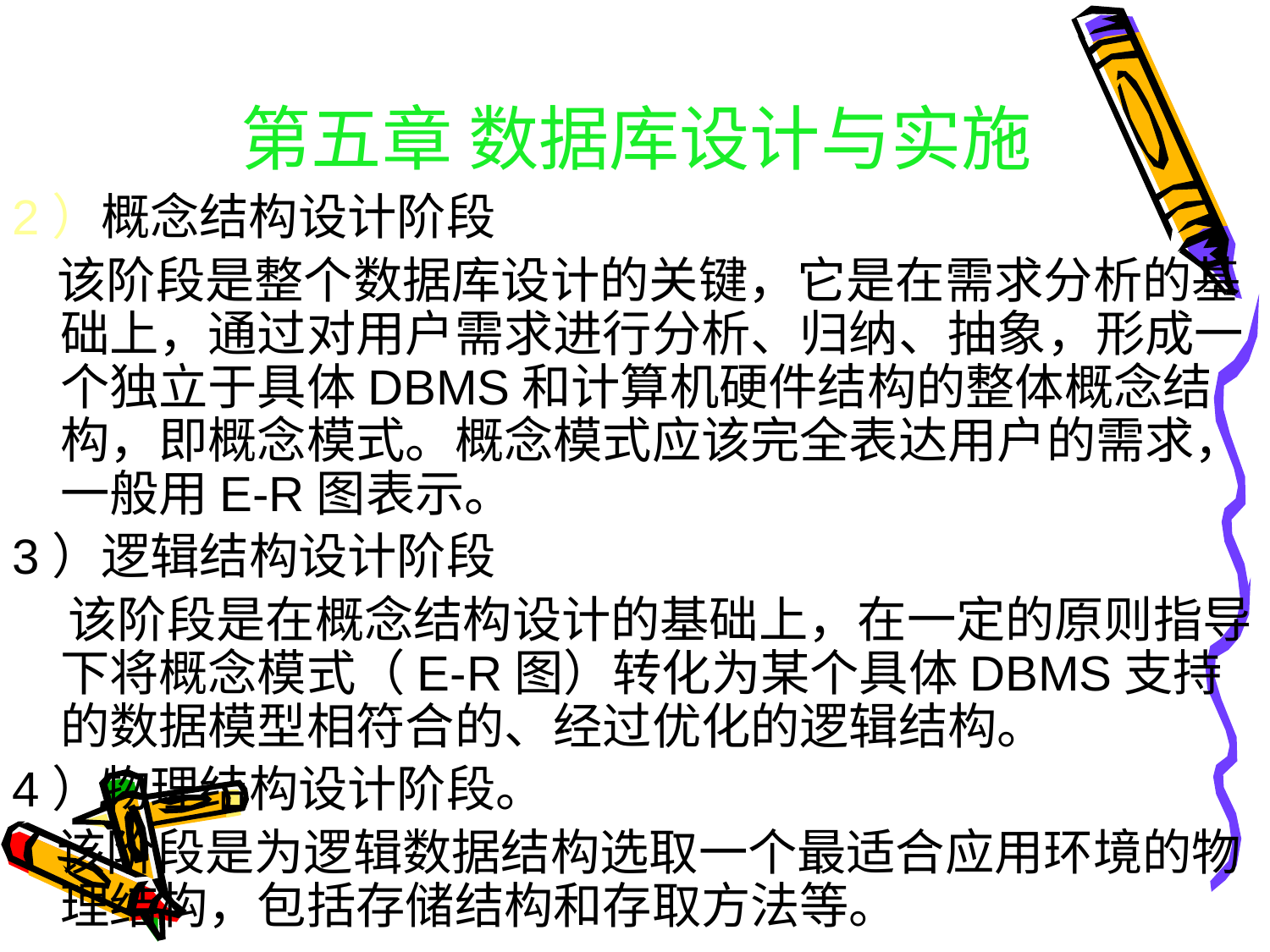

# 第五章 数据库设计与实施
2）概念结构设计阶段
   该阶段是整个数据库设计的关键，它是在需求分析的基础上，通过对用户需求进行分析、归纳、抽象，形成一个独立于具体DBMS和计算机硬件结构的整体概念结构，即概念模式。概念模式应该完全表达用户的需求，一般用E-R图表示。
3）逻辑结构设计阶段
    该阶段是在概念结构设计的基础上，在一定的原则指导下将概念模式（E-R图）转化为某个具体DBMS支持的数据模型相符合的、经过优化的逻辑结构。
4）物理结构设计阶段。
   该阶段是为逻辑数据结构选取一个最适合应用环境的物理结构，包括存储结构和存取方法等。